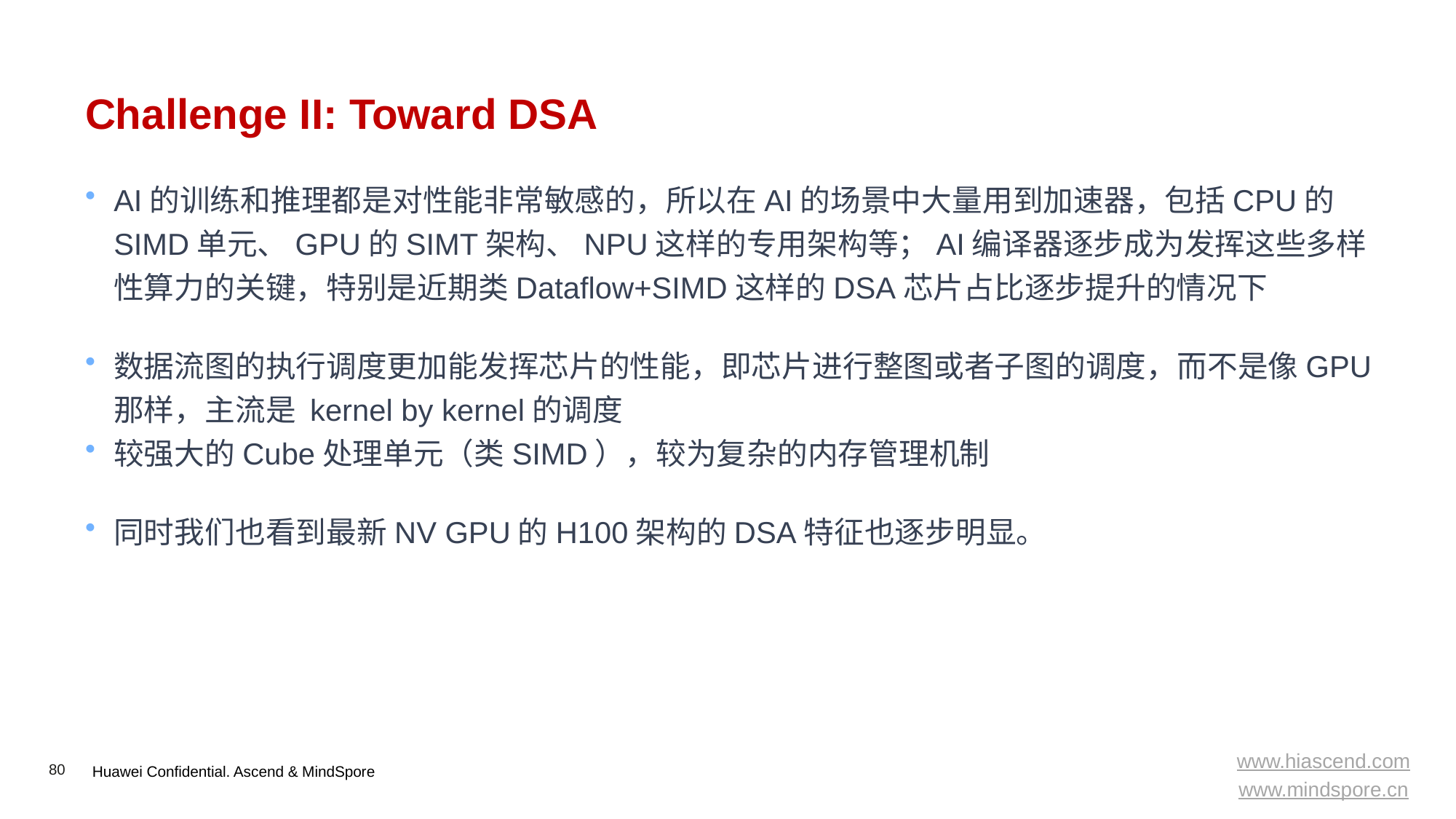

# Challenge II: Toward DSA
AI的训练和推理都是对性能非常敏感的，所以在AI的场景中大量用到加速器，包括CPU的SIMD单元、GPU的SIMT架构、NPU这样的专用架构等；AI编译器逐步成为发挥这些多样性算力的关键，特别是近期类Dataflow+SIMD这样的DSA芯片占比逐步提升的情况下

数据流图的执行调度更加能发挥芯片的性能，即芯片进行整图或者子图的调度，而不是像GPU那样，主流是 kernel by kernel的调度
较强大的Cube处理单元（类SIMD），较为复杂的内存管理机制

同时我们也看到最新NV GPU的H100架构的DSA特征也逐步明显。